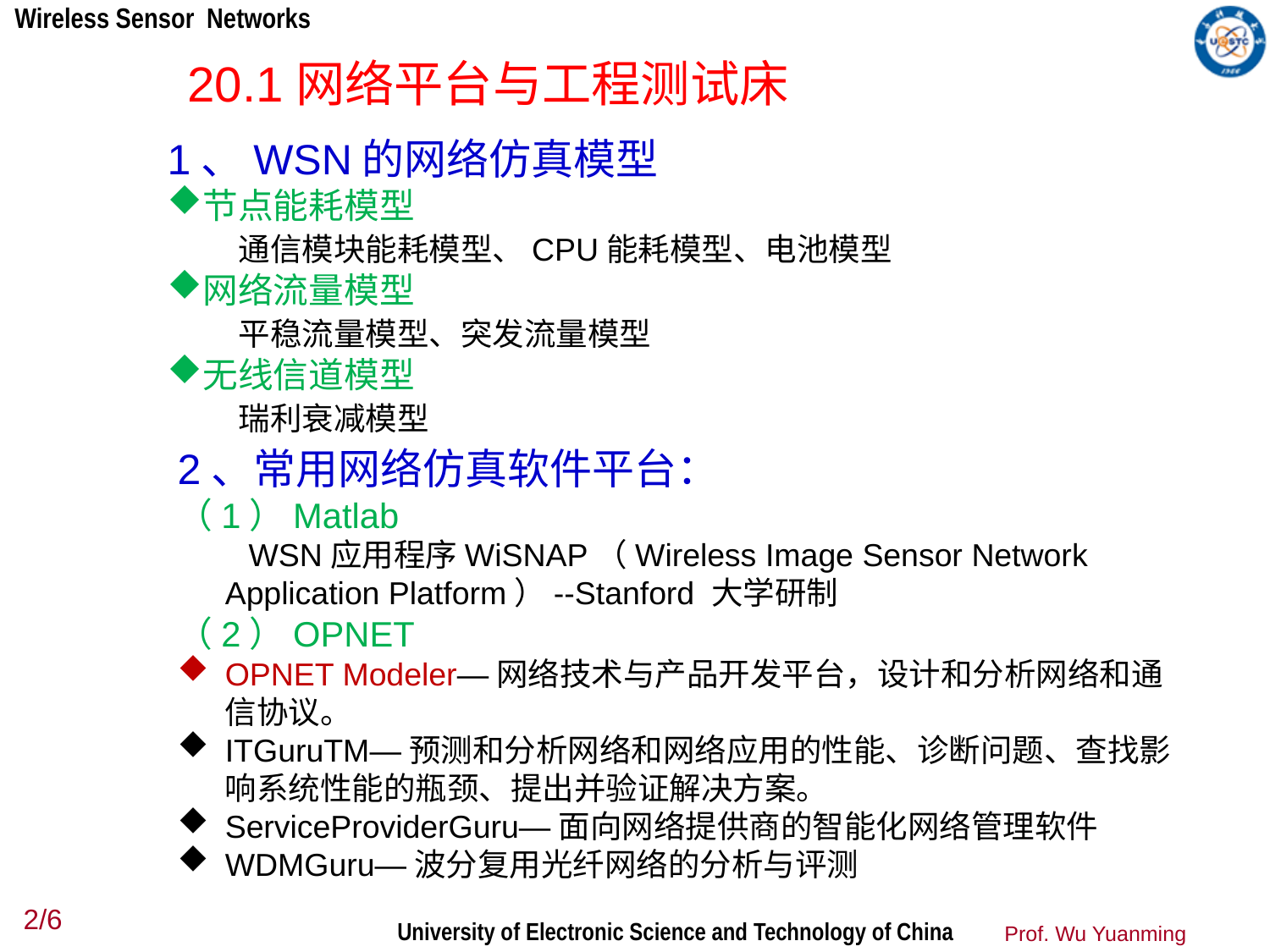

20.1网络平台与工程测试床
1、WSN的网络仿真模型
节点能耗模型
        通信模块能耗模型、CPU能耗模型、电池模型
网络流量模型
        平稳流量模型、突发流量模型
无线信道模型
        瑞利衰减模型
2、常用网络仿真软件平台：
（1）Matlab
        WSN应用程序WiSNAP（Wireless Image Sensor Network Application Platform）--Stanford 大学研制
（2）OPNET
OPNET Modeler—网络技术与产品开发平台，设计和分析网络和通信协议。
ITGuruTM—预测和分析网络和网络应用的性能、诊断问题、查找影响系统性能的瓶颈、提出并验证解决方案。
ServiceProviderGuru—面向网络提供商的智能化网络管理软件
WDMGuru—波分复用光纤网络的分析与评测
2/6
Prof. Wu Yuanming